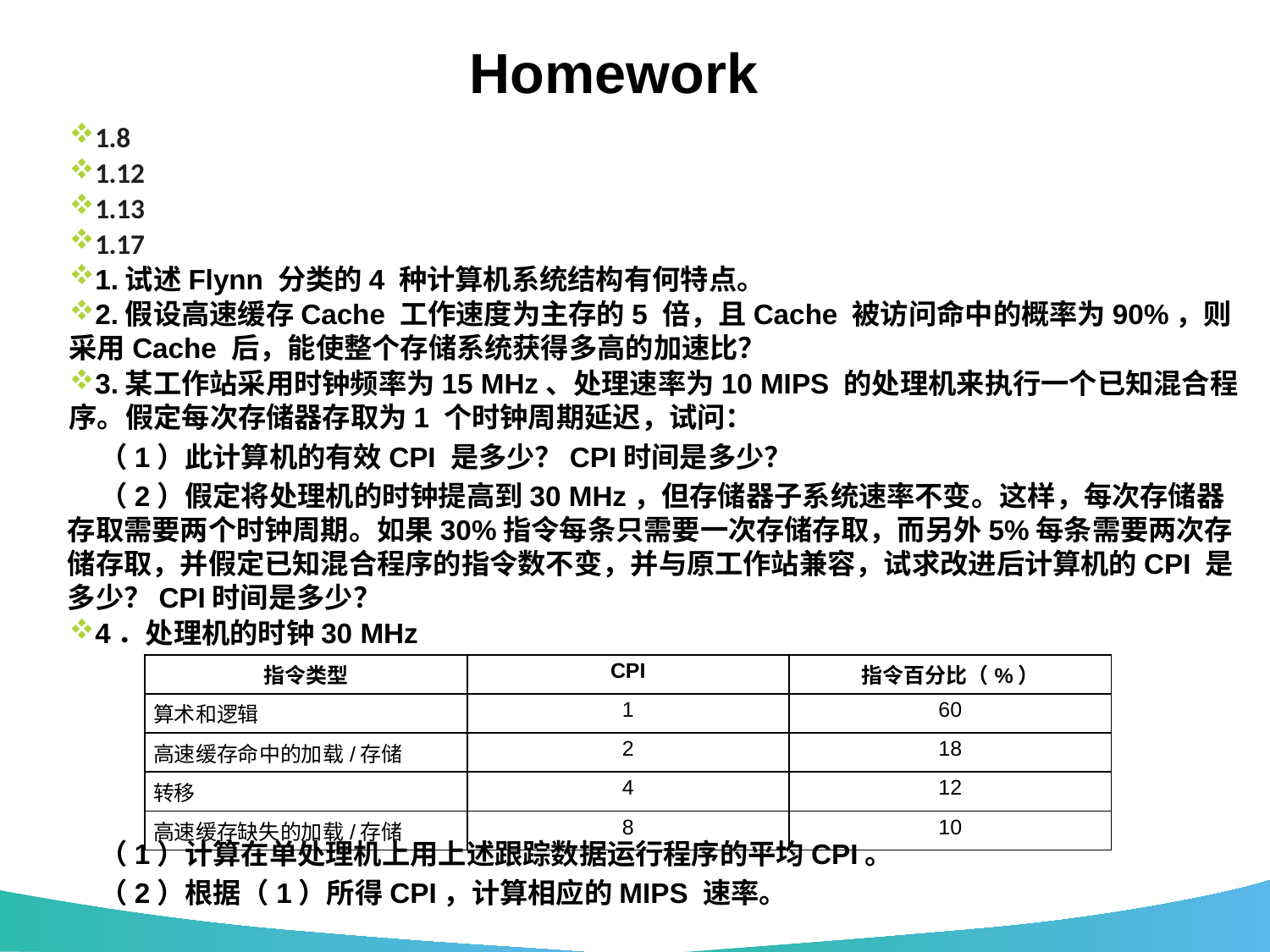

# Homework
1.8
1.12
1.13
1.17
1.试述Flynn 分类的4 种计算机系统结构有何特点。
2.假设高速缓存Cache 工作速度为主存的5 倍，且Cache 被访问命中的概率为90%，则采用Cache 后，能使整个存储系统获得多高的加速比？
3.某工作站采用时钟频率为15 MHz、处理速率为10 MIPS 的处理机来执行一个已知混合程序。假定每次存储器存取为1 个时钟周期延迟，试问：
    （1）此计算机的有效CPI 是多少？CPI时间是多少？
    （2）假定将处理机的时钟提高到30 MHz，但存储器子系统速率不变。这样，每次存储器存取需要两个时钟周期。如果30%指令每条只需要一次存储存取，而另外5%每条需要两次存储存取，并假定已知混合程序的指令数不变，并与原工作站兼容，试求改进后计算机的CPI 是多少？CPI时间是多少？
4．处理机的时钟30 MHz
| 指令类型 | CPI | 指令百分比（%） |
| --- | --- | --- |
| 算术和逻辑 | 1 | 60 |
| 高速缓存命中的加载/存储 | 2 | 18 |
| 转移 | 4 | 12 |
| 高速缓存缺失的加载/存储 | 8 | 10 |
    （1）计算在单处理机上用上述跟踪数据运行程序的平均CPI。
    （2）根据（1）所得CPI，计算相应的MIPS 速率。